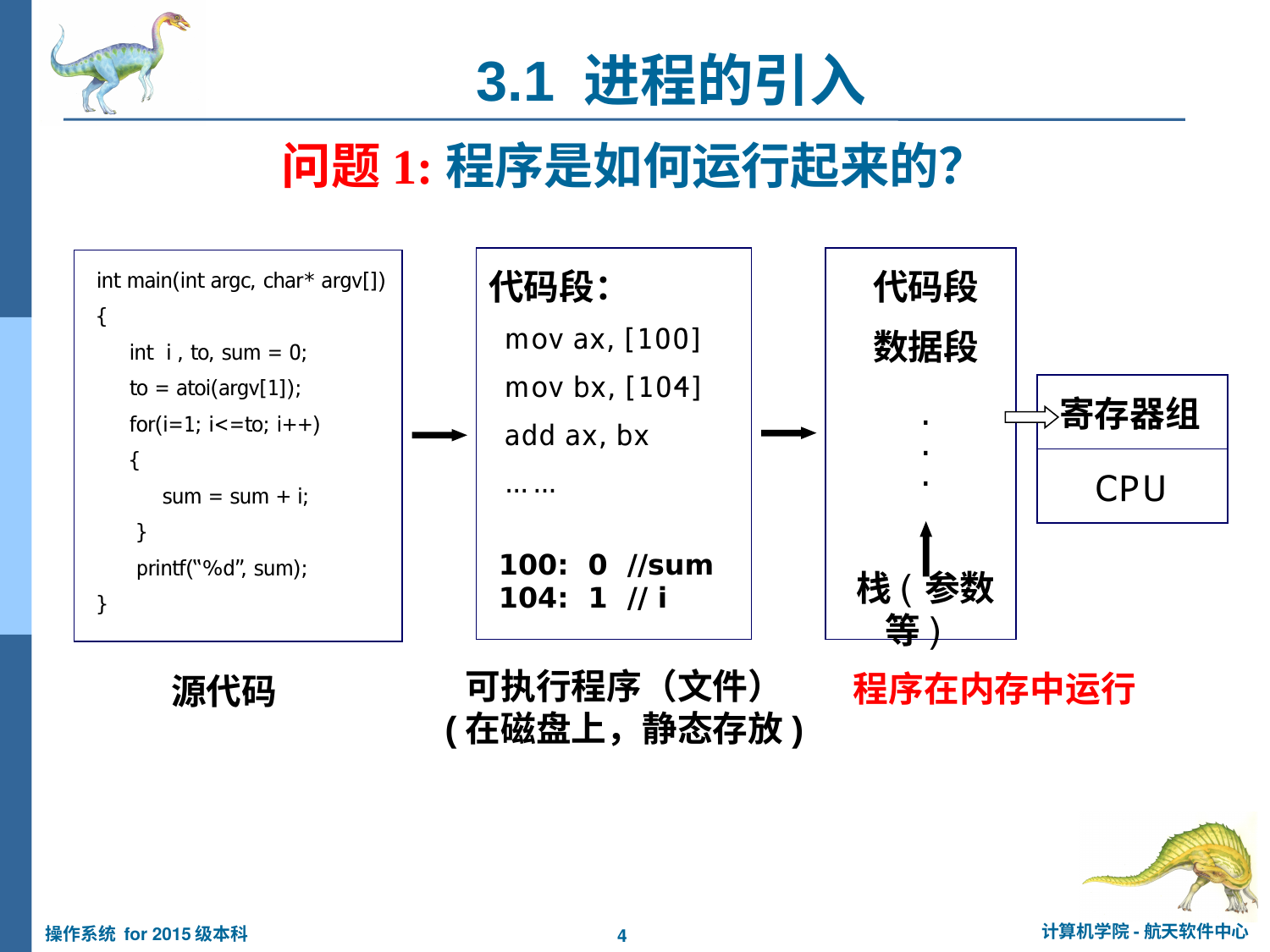

3.1 进程的引入
# 问题1:程序是如何运行起来的？

代码段：
  mov ax, [100]
  mov bx, [104]
  add ax, bx
  ……

 100:  0  //sum
 104:  1  // i
可执行程序（文件）
(在磁盘上，静态存放)

代码段
数据段

.
.
.

栈(参数等)

寄存器组

CPU

程序在内存中运行

int main(int argc, char* argv[])
{
     int  i , to, sum = 0;
     to = atoi(argv[1]);
     for(i=1; i<=to; i++)
     {
          sum = sum + i;
      }
      printf(“%d”, sum);
}
源代码